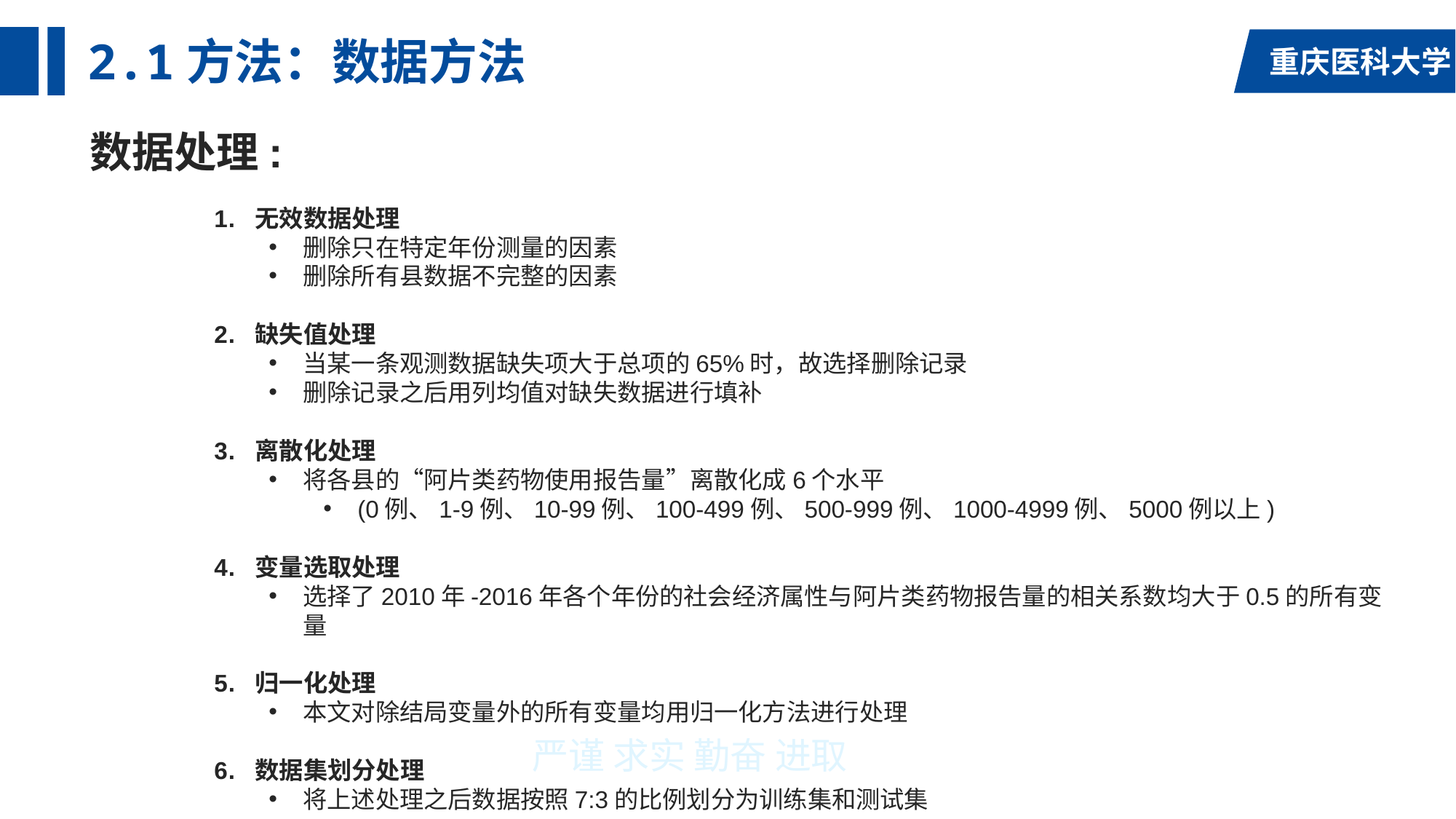

# 2.1方法：数据方法
数据处理:
无效数据处理
删除只在特定年份测量的因素
删除所有县数据不完整的因素

缺失值处理
当某一条观测数据缺失项大于总项的65%时，故选择删除记录
删除记录之后用列均值对缺失数据进行填补

离散化处理
将各县的“阿片类药物使用报告量”离散化成6个水平
(0例、1-9例、10-99例、100-499例、500-999例、1000-4999例、5000例以上)

变量选取处理
选择了2010年-2016年各个年份的社会经济属性与阿片类药物报告量的相关系数均大于0.5的所有变量

归一化处理
本文对除结局变量外的所有变量均用归一化方法进行处理

数据集划分处理
将上述处理之后数据按照7:3的比例划分为训练集和测试集